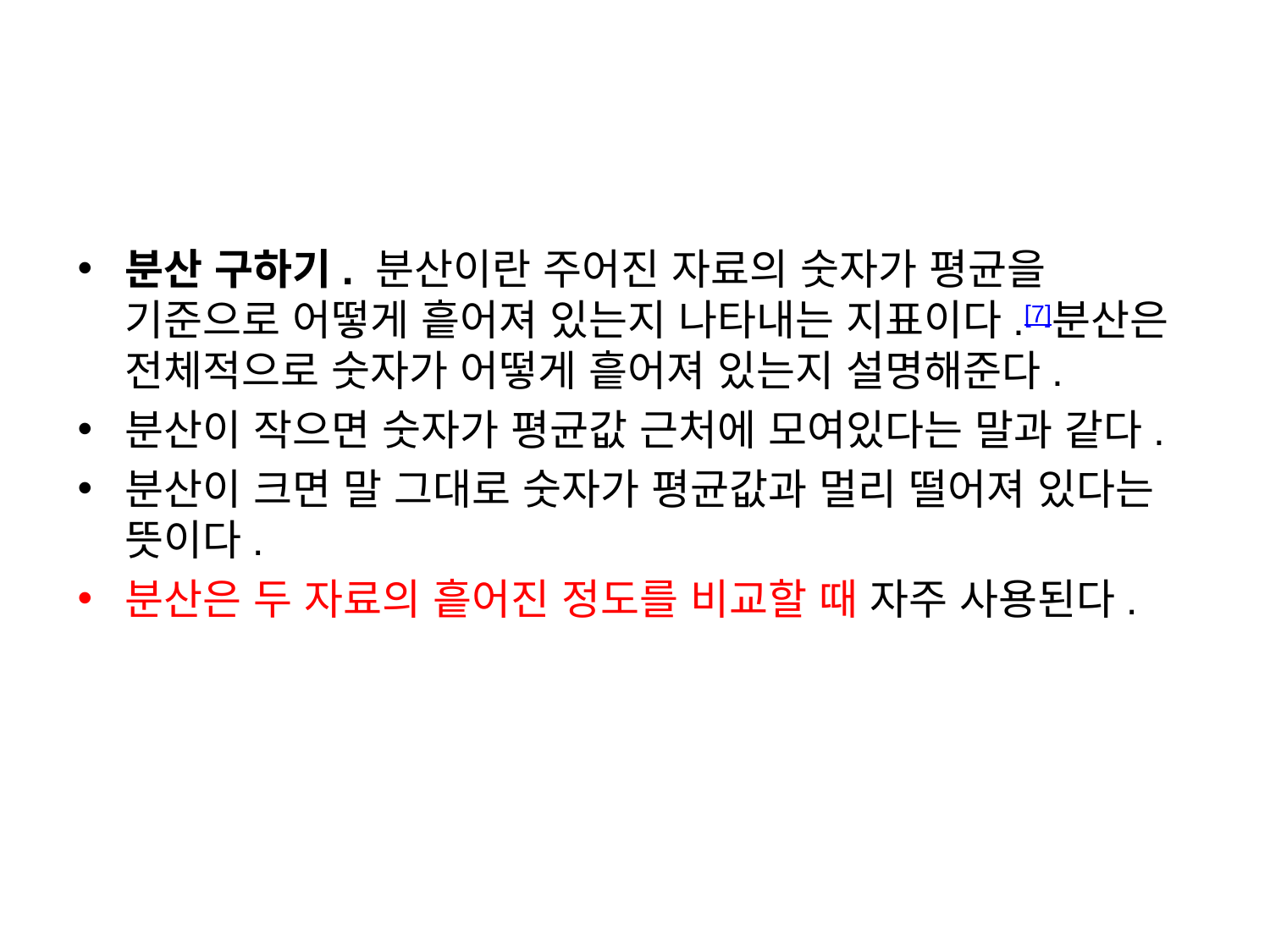

분산 구하기. 분산이란 주어진 자료의 숫자가 평균을 기준으로 어떻게 흩어져 있는지 나타내는 지표이다.[7]분산은 전체적으로 숫자가 어떻게 흩어져 있는지 설명해준다.
분산이 작으면 숫자가 평균값 근처에 모여있다는 말과 같다.
분산이 크면 말 그대로 숫자가 평균값과 멀리 떨어져 있다는 뜻이다.
분산은 두 자료의 흩어진 정도를 비교할 때 자주 사용된다.